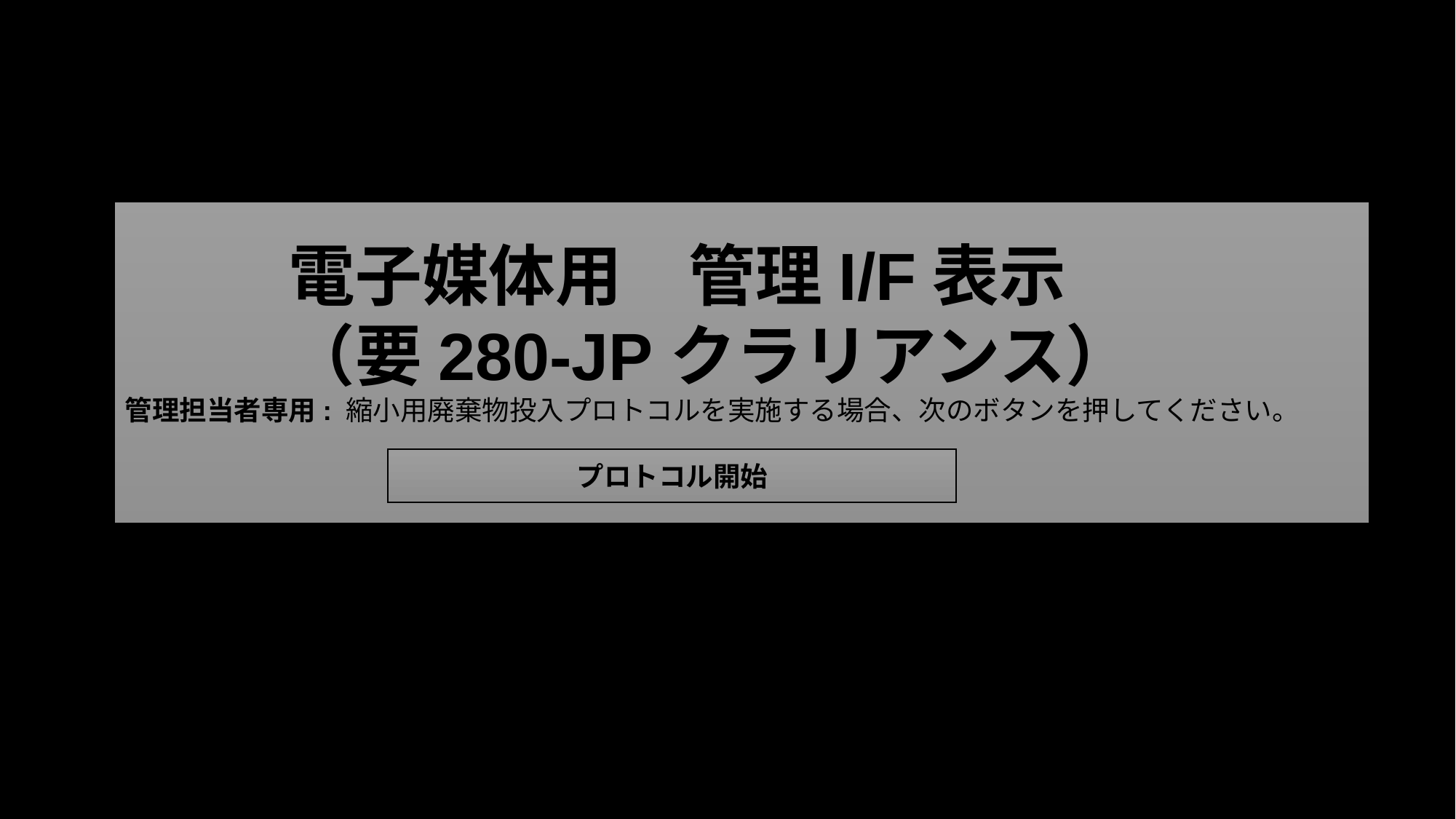

電子媒体用　管理I/F表示
　　  （要280-JPクラリアンス）
管理担当者専用: 縮小用廃棄物投入プロトコルを実施する場合、次のボタンを押してください。

プロトコル開始